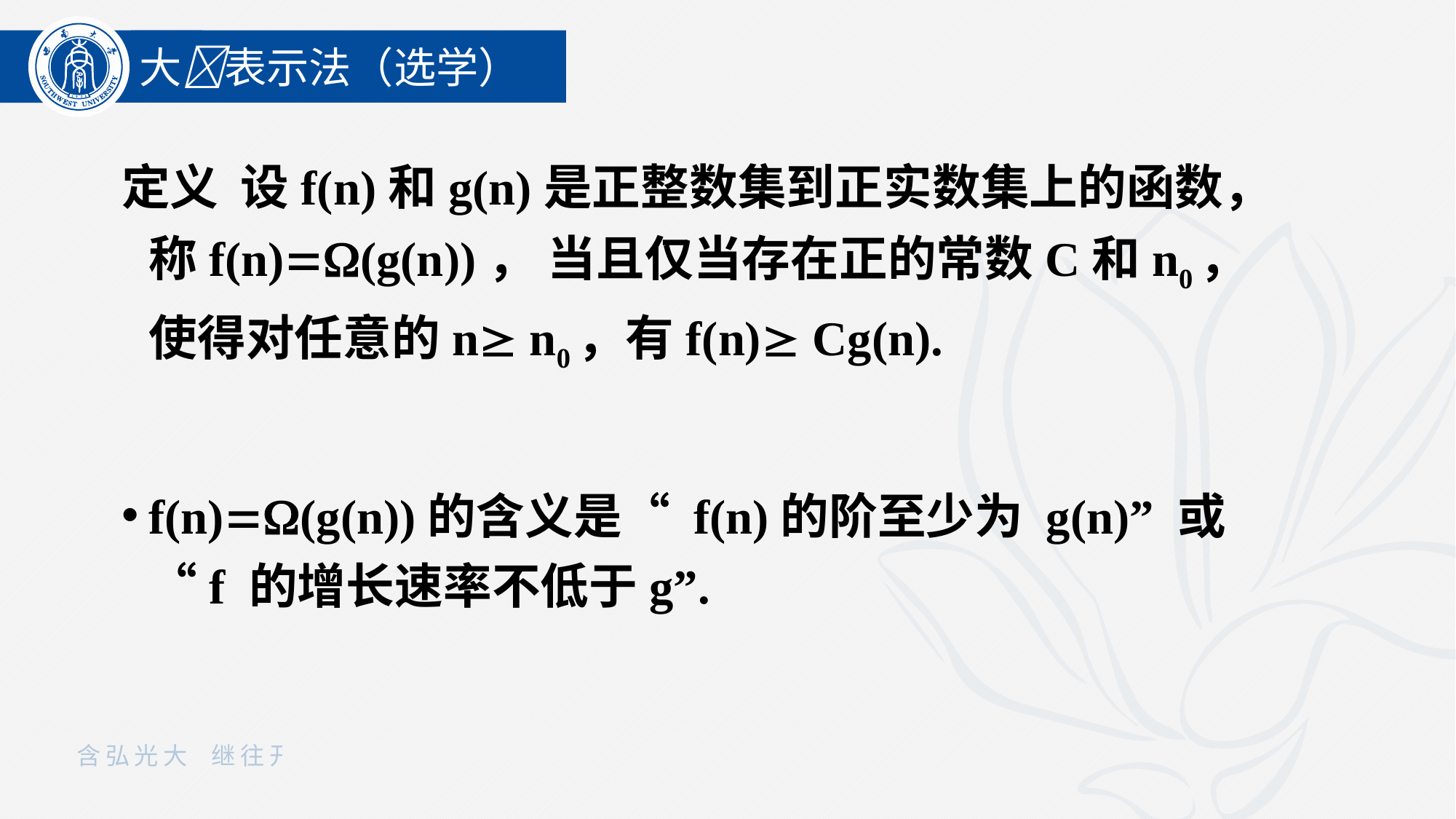

大Ω表示法（选学）
定义  设f(n)和g(n)是正整数集到正实数集上的函数，称f(n)=Ω(g(n))， 当且仅当存在正的常数C和n0，使得对任意的n≥ n0，有f(n)≥ Cg(n).

f(n)=Ω(g(n))的含义是“ f(n)的阶至少为 g(n)” 或“f 的增长速率不低于g”.